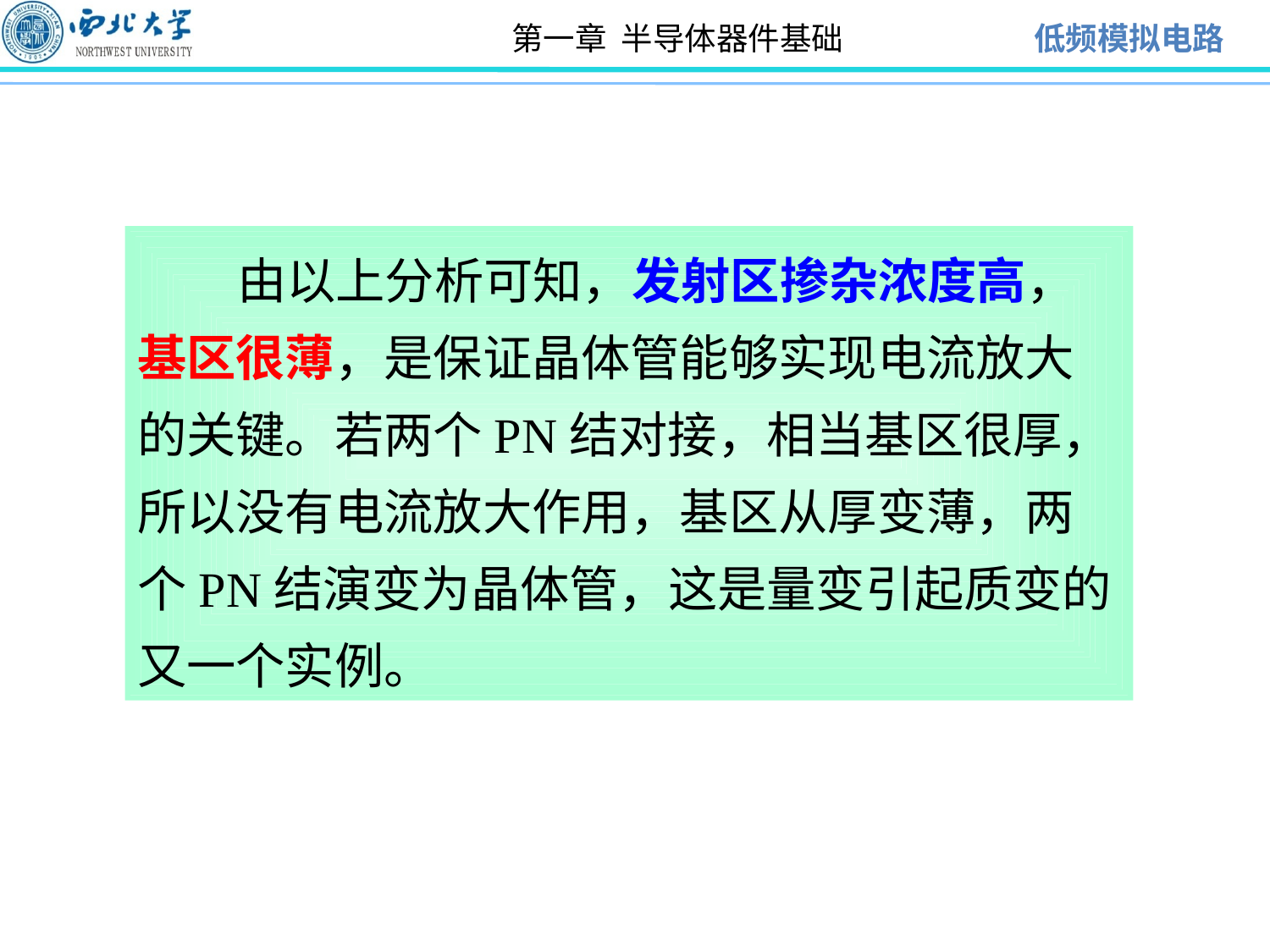

由以上分析可知，发射区掺杂浓度高，基区很薄，是保证晶体管能够实现电流放大的关键。若两个PN结对接，相当基区很厚，所以没有电流放大作用，基区从厚变薄，两个PN结演变为晶体管，这是量变引起质变的又一个实例。
77